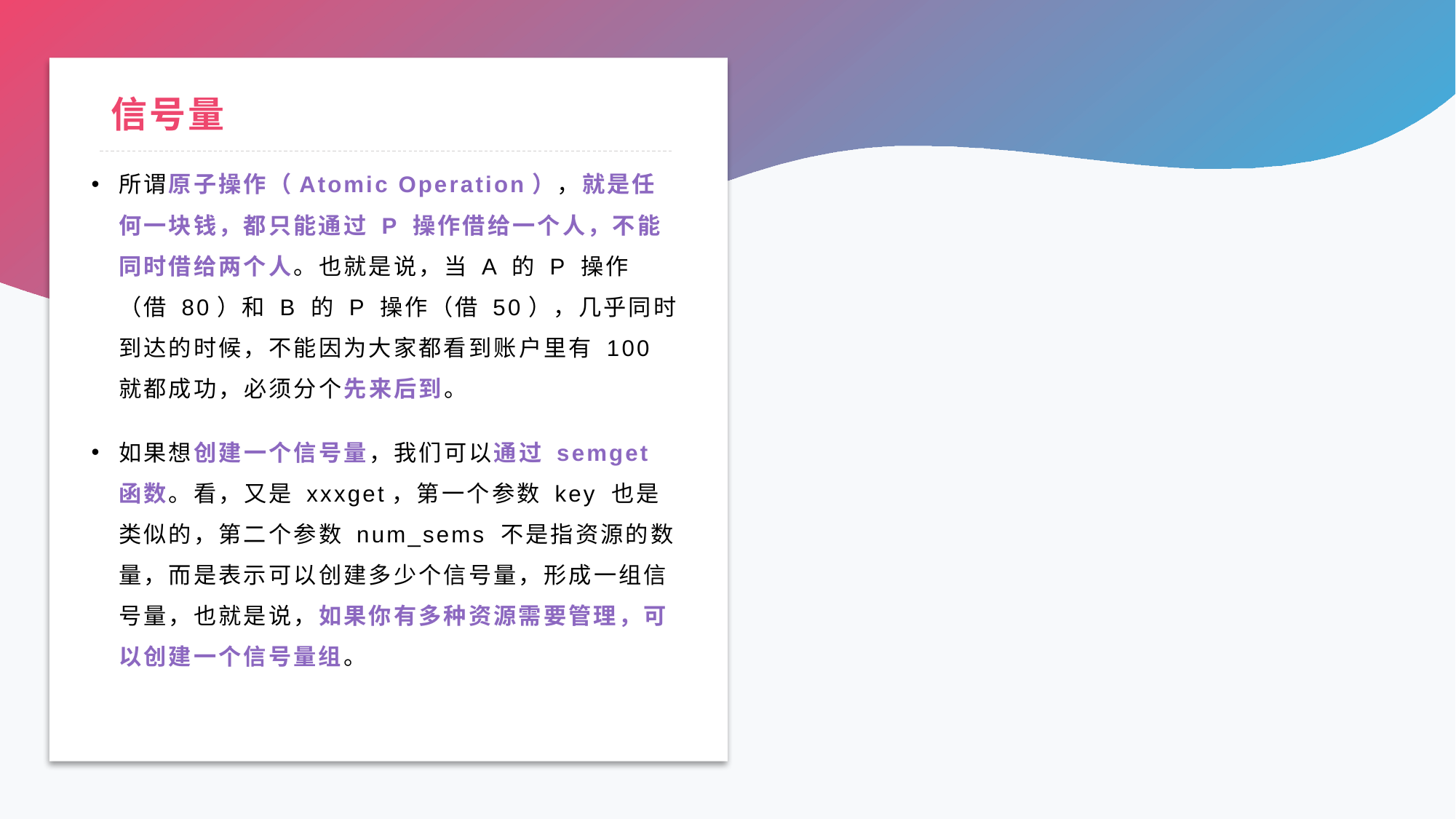

# 信号量
所谓原子操作（Atomic Operation），就是任何一块钱，都只能通过 P 操作借给一个人，不能同时借给两个人。也就是说，当 A 的 P 操作（借 80）和 B 的 P 操作（借 50），几乎同时到达的时候，不能因为大家都看到账户里有 100 就都成功，必须分个先来后到。
如果想创建一个信号量，我们可以通过 semget 函数。看，又是 xxxget，第一个参数 key 也是类似的，第二个参数 num_sems 不是指资源的数量，而是表示可以创建多少个信号量，形成一组信号量，也就是说，如果你有多种资源需要管理，可以创建一个信号量组。